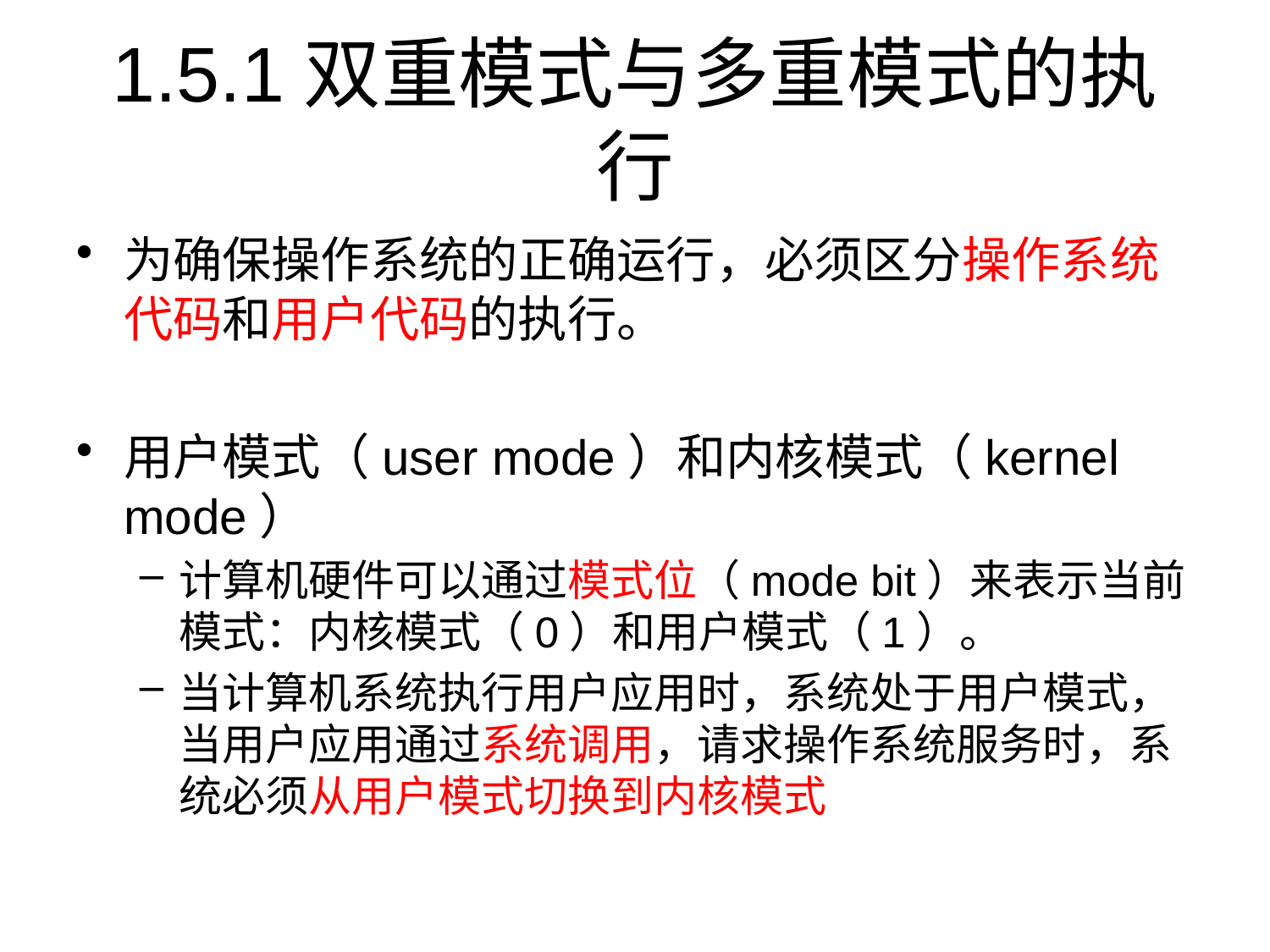

# 1.5.1双重模式与多重模式的执行
为确保操作系统的正确运行，必须区分操作系统代码和用户代码的执行。

用户模式（user mode）和内核模式（kernel mode）
计算机硬件可以通过模式位（mode bit）来表示当前模式：内核模式（0）和用户模式（1）。
当计算机系统执行用户应用时，系统处于用户模式，当用户应用通过系统调用，请求操作系统服务时，系统必须从用户模式切换到内核模式